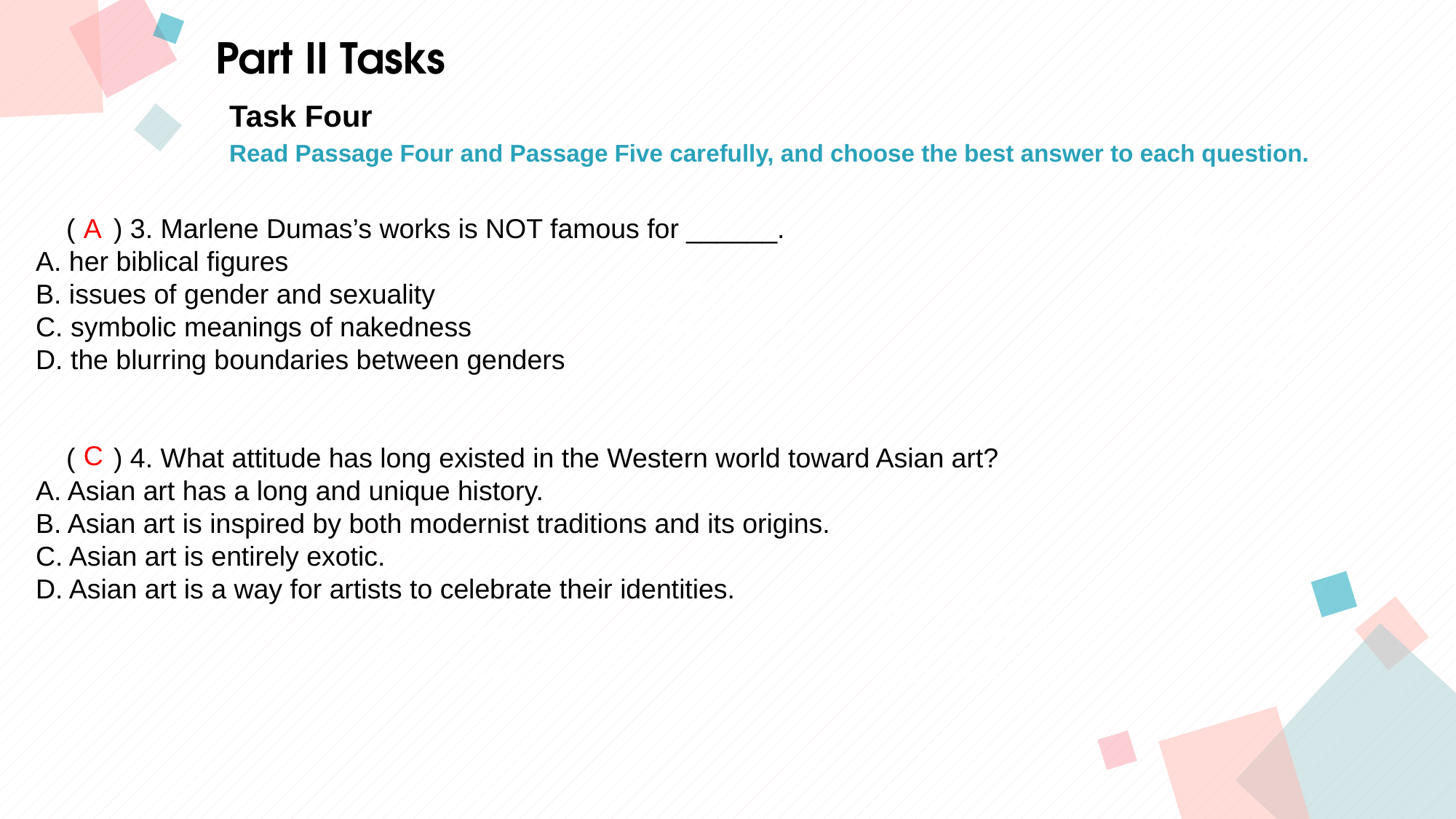

Part II Tasks
Task Four
Read Passage Four and Passage Five carefully, and choose the best answer to each question.
    (     ) 3. Marlene Dumas’s works is NOT famous for ______.
A. her biblical figures
B. issues of gender and sexuality
C. symbolic meanings of nakedness
D. the blurring boundaries between genders

    (     ) 4. What attitude has long existed in the Western world toward Asian art?
A. Asian art has a long and unique history.
B. Asian art is inspired by both modernist traditions and its origins.
C. Asian art is entirely exotic.
D. Asian art is a way for artists to celebrate their identities.
A
点击此处添加标题
点击此处添加标题
标题数字等都可以通过点击和重新输入进行更改，顶部“开始”面板中可以对字体、字号、颜色等进行修改。建议正文8-14号字，1.3倍字间距。
标题数字等都可以通过点击和重新输入进行更改，顶部“开始”面板中可以对字体、字号、颜色等进行修改。建议正文8-14号字，1.3倍字间距。
标题数字等都可以通过点击和重新输入进行更改，顶部“开始”面板中可以对字体、字号、颜色等进行修改。建议正文8-14号字，1.3倍字间距。
C
点击此处添加标题
标题数字等都可以通过点击和重新输入进行更改，顶部“开始”面板中可以对字体、字号、颜色等进行修改。建议正文8-14号字，1.3倍字间距。
标题数字等都可以通过点击和重新输入进行更改，顶部“开始”面板中可以对字体、字号、颜色等进行修改。建议正文8-14号字，1.3倍字间距。